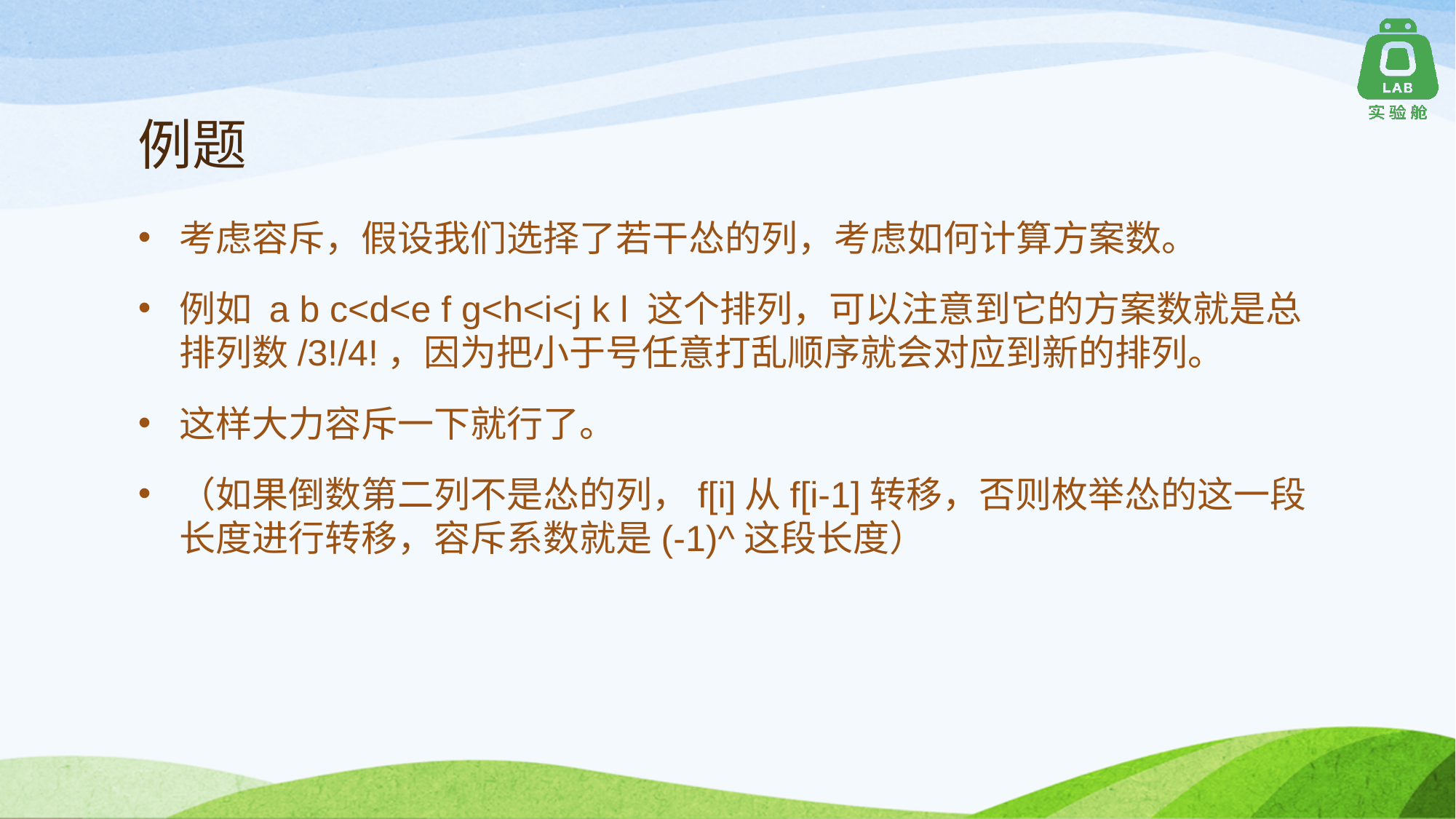

# 例题
考虑容斥，假设我们选择了若干怂的列，考虑如何计算方案数。
例如 a b c<d<e f g<h<i<j k l 这个排列，可以注意到它的方案数就是总排列数/3!/4!，因为把小于号任意打乱顺序就会对应到新的排列。
这样大力容斥一下就行了。
（如果倒数第二列不是怂的列，f[i]从f[i-1]转移，否则枚举怂的这一段长度进行转移，容斥系数就是(-1)^这段长度）